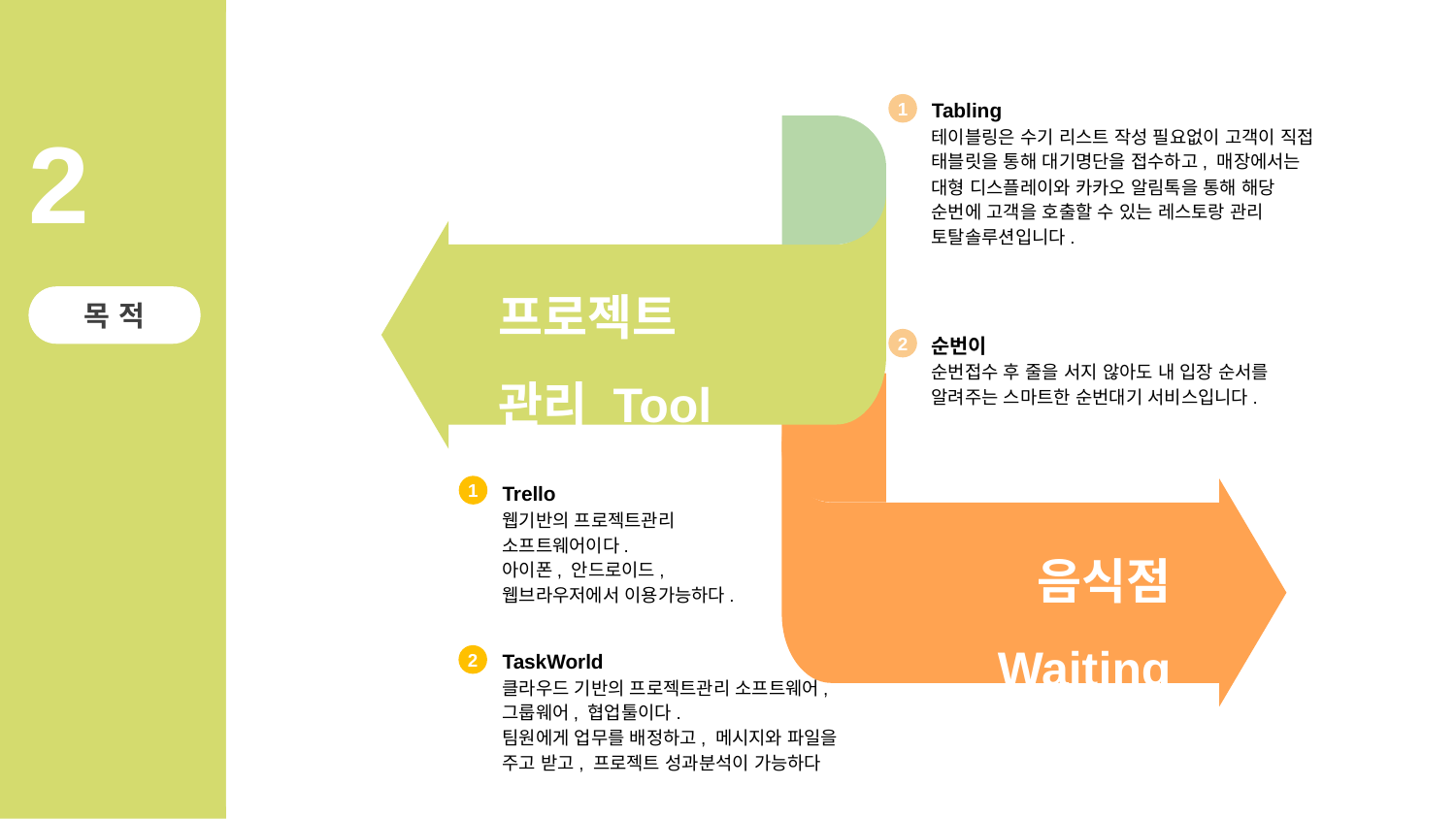

Tabling
테이블링은 수기 리스트 작성 필요없이 고객이 직접 태블릿을 통해 대기명단을 접수하고, 매장에서는 대형 디스플레이와 카카오 알림톡을 통해 해당 순번에 고객을 호출할 수 있는 레스토랑 관리 토탈솔루션입니다.

1
2

프로젝트
관리 Tool
목 적

순번이
순번접수 후 줄을 서지 않아도 내 입장 순서를 알려주는 스마트한 순번대기 서비스입니다.
2
Trello
웹기반의 프로젝트관리 소프트웨어이다.
아이폰, 안드로이드, 웹브라우저에서 이용가능하다.
1
음식점 Waiting
TaskWorld
클라우드 기반의 프로젝트관리 소프트웨어, 그룹웨어, 협업툴이다.
팀원에게 업무를 배정하고, 메시지와 파일을 주고 받고, 프로젝트 성과분석이 가능하다
2